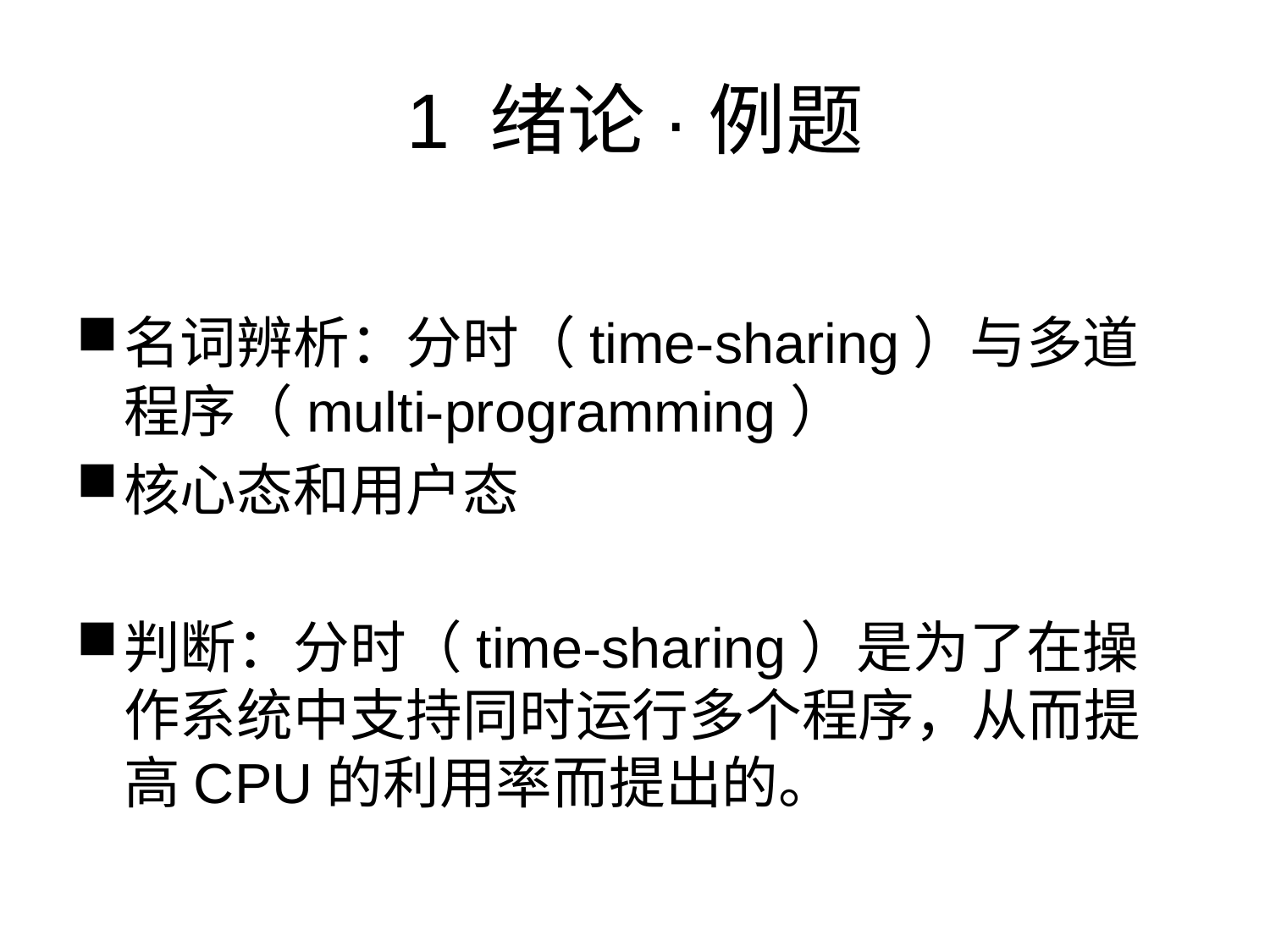

# 1 绪论·例题

名词辨析：分时（time-sharing）与多道程序（multi-programming）
核心态和用户态

判断：分时（time-sharing）是为了在操作系统中支持同时运行多个程序，从而提高CPU的利用率而提出的。